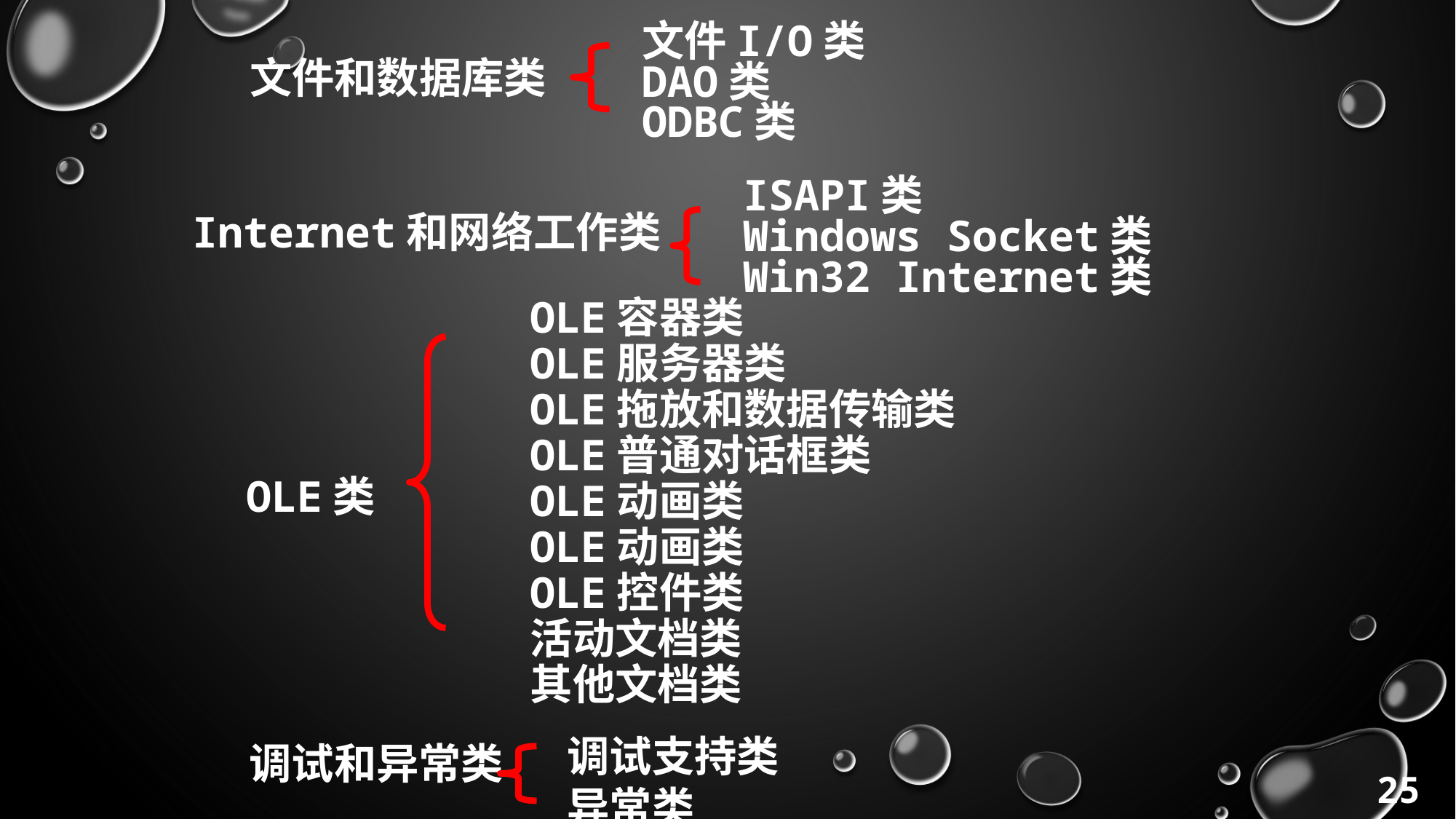

文件I/O类
DAO类
ODBC类
文件和数据库类

ISAPI类
Windows Socket类
Win32 Internet类
Internet和网络工作类

OLE容器类
OLE服务器类
OLE拖放和数据传输类
OLE普通对话框类
OLE动画类
OLE动画类
OLE控件类
活动文档类
其他文档类

OLE类
调试支持类
异常类
调试和异常类

25